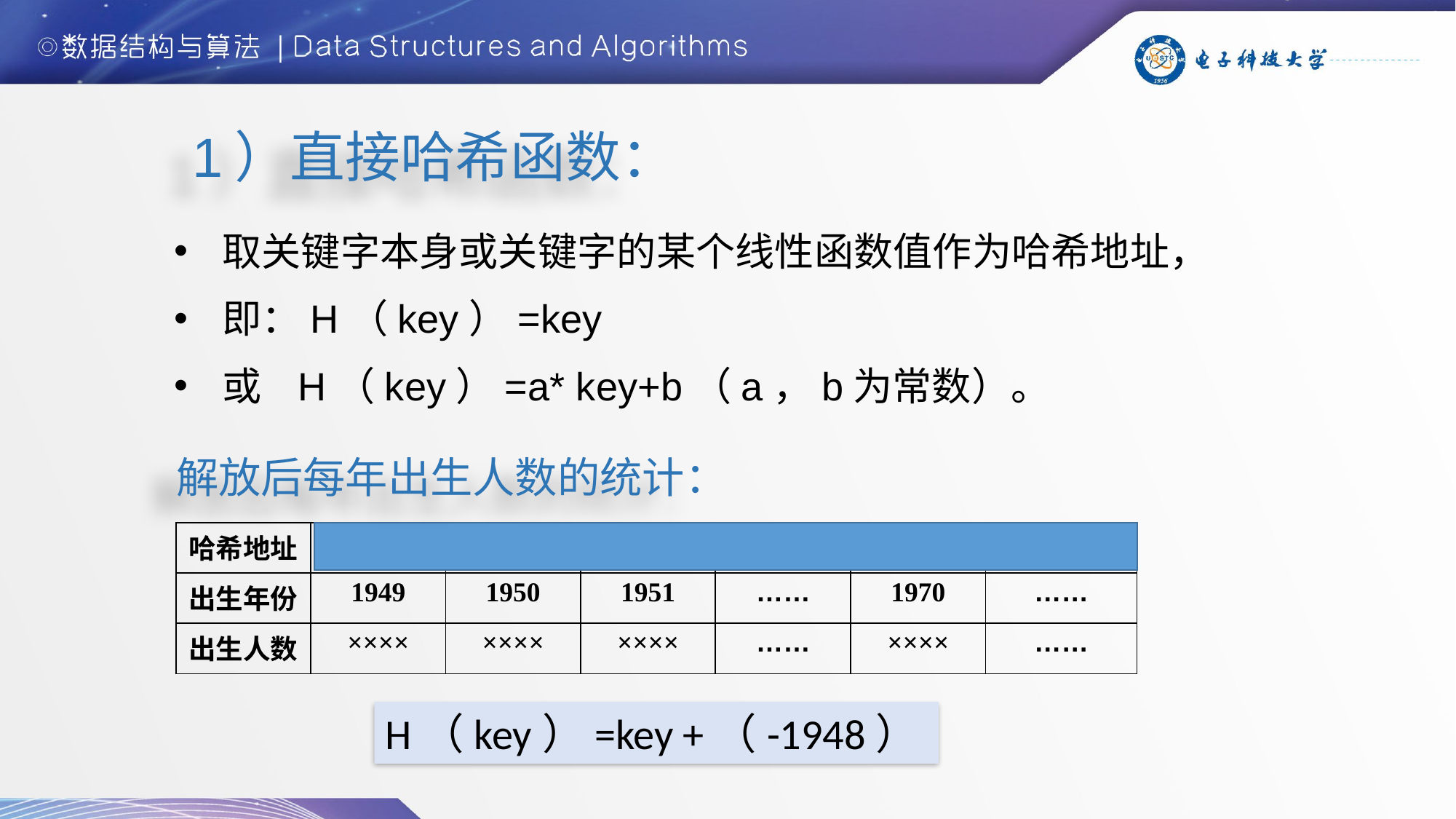

1）直接哈希函数：
取关键字本身或关键字的某个线性函数值作为哈希地址，
即：H（key）=key
或   H（key）=a* key+b（a，b为常数）。

解放后每年出生人数的统计：
| 哈希地址 | 01 | 02 | 03 | …… | 22 | …… |
| --- | --- | --- | --- | --- | --- | --- |
| 出生年份 | 1949 | 1950 | 1951 | …… | 1970 | …… |
| 出生人数 | ×××× | ×××× | ×××× | …… | ×××× | …… |

H（key）=key +（-1948）